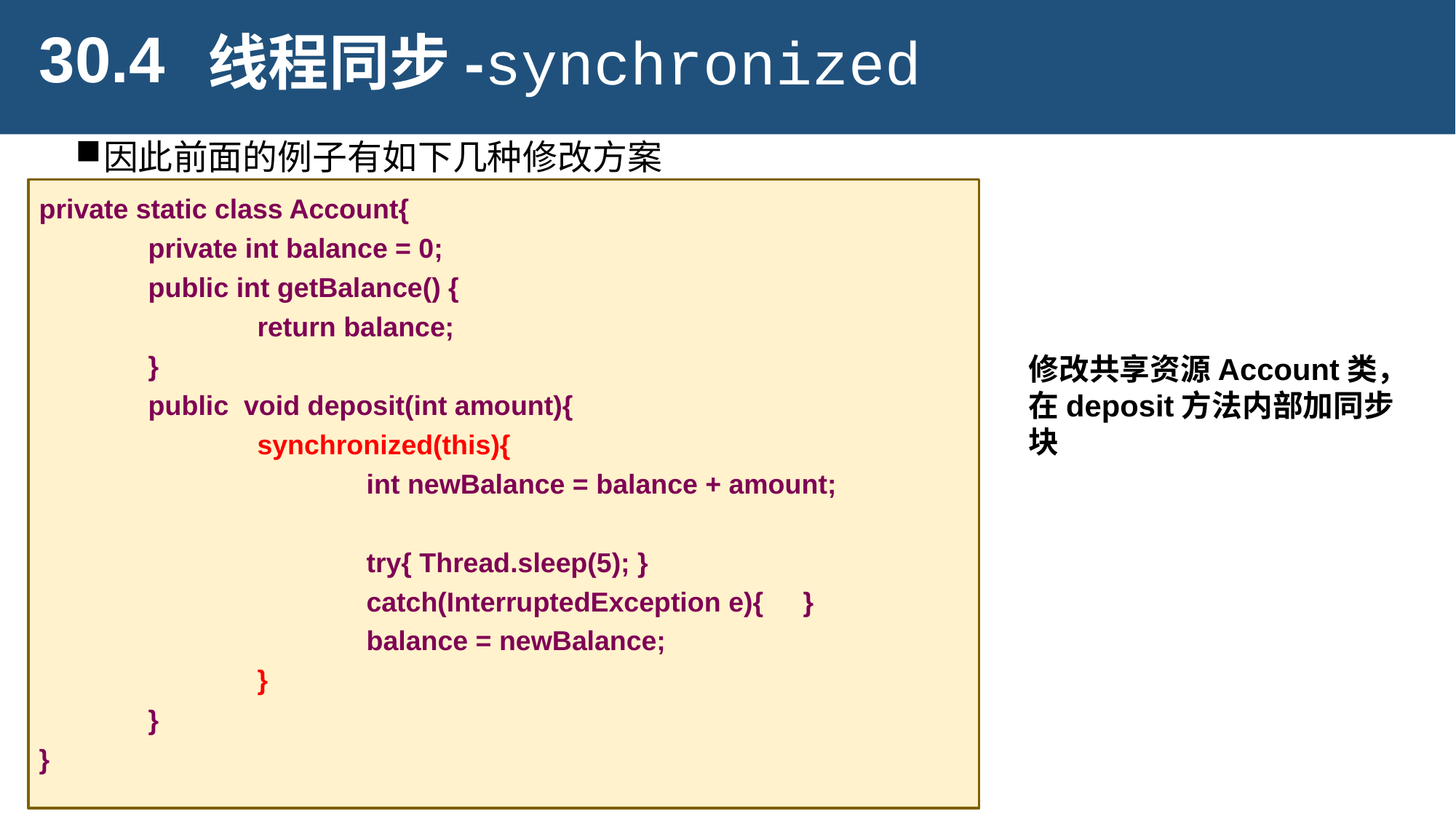

30.4
线程同步-synchronized
因此前面的例子有如下几种修改方案
private static class Account{
	private int balance = 0;
	public int getBalance() {
		return balance;
	}
	public  void deposit(int amount){
		synchronized(this){
			int newBalance = balance + amount;
			try{ Thread.sleep(5); }
			catch(InterruptedException e){	}
			balance = newBalance;
		}
	}
}
修改共享资源Account类，在deposit方法内部加同步块